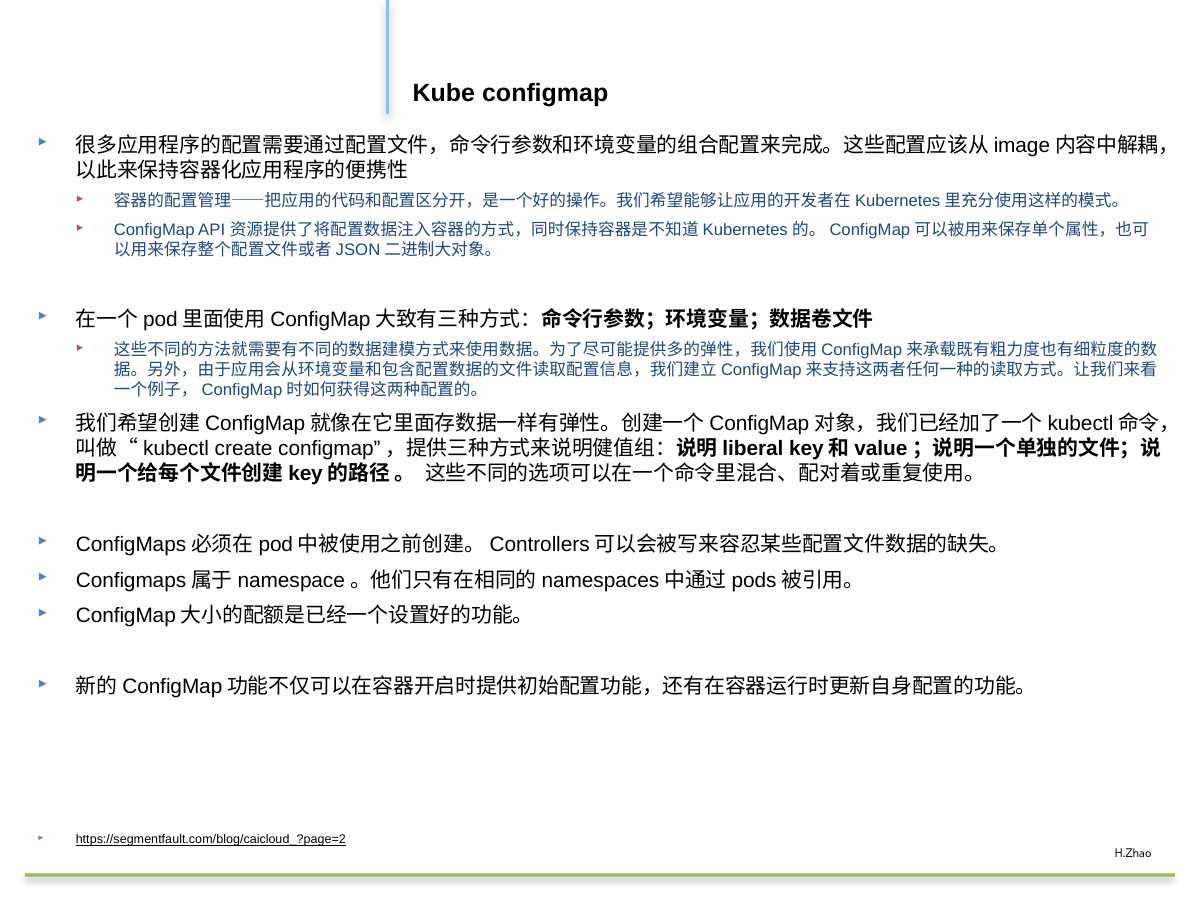

#
Kube configmap
很多应用程序的配置需要通过配置文件，命令行参数和环境变量的组合配置来完成。这些配置应该从image内容中解耦，以此来保持容器化应用程序的便携性
容器的配置管理——把应用的代码和配置区分开，是一个好的操作。我们希望能够让应用的开发者在Kubernetes里充分使用这样的模式。
ConfigMap API资源提供了将配置数据注入容器的方式，同时保持容器是不知道Kubernetes的。ConfigMap可以被用来保存单个属性，也可以用来保存整个配置文件或者JSON二进制大对象。

在一个pod里面使用ConfigMap大致有三种方式：命令行参数；环境变量；数据卷文件
这些不同的方法就需要有不同的数据建模方式来使用数据。为了尽可能提供多的弹性，我们使用ConfigMap来承载既有粗力度也有细粒度的数据。另外，由于应用会从环境变量和包含配置数据的文件读取配置信息，我们建立ConfigMap来支持这两者任何一种的读取方式。让我们来看一个例子，ConfigMap时如何获得这两种配置的。
我们希望创建ConfigMap就像在它里面存数据一样有弹性。创建一个ConfigMap对象，我们已经加了一个kubectl命令，叫做“kubectl create configmap”，提供三种方式来说明健值组：说明liberal key和value；说明一个单独的文件；说明一个给每个文件创建key的路径 。  这些不同的选项可以在一个命令里混合、配对着或重复使用。

ConfigMaps必须在pod中被使用之前创建。Controllers可以会被写来容忍某些配置文件数据的缺失。
Configmaps属于namespace。他们只有在相同的namespaces中通过pods被引用。
ConfigMap大小的配额是已经一个设置好的功能。

新的ConfigMap功能不仅可以在容器开启时提供初始配置功能，还有在容器运行时更新自身配置的功能。
https://segmentfault.com/blog/caicloud_?page=2